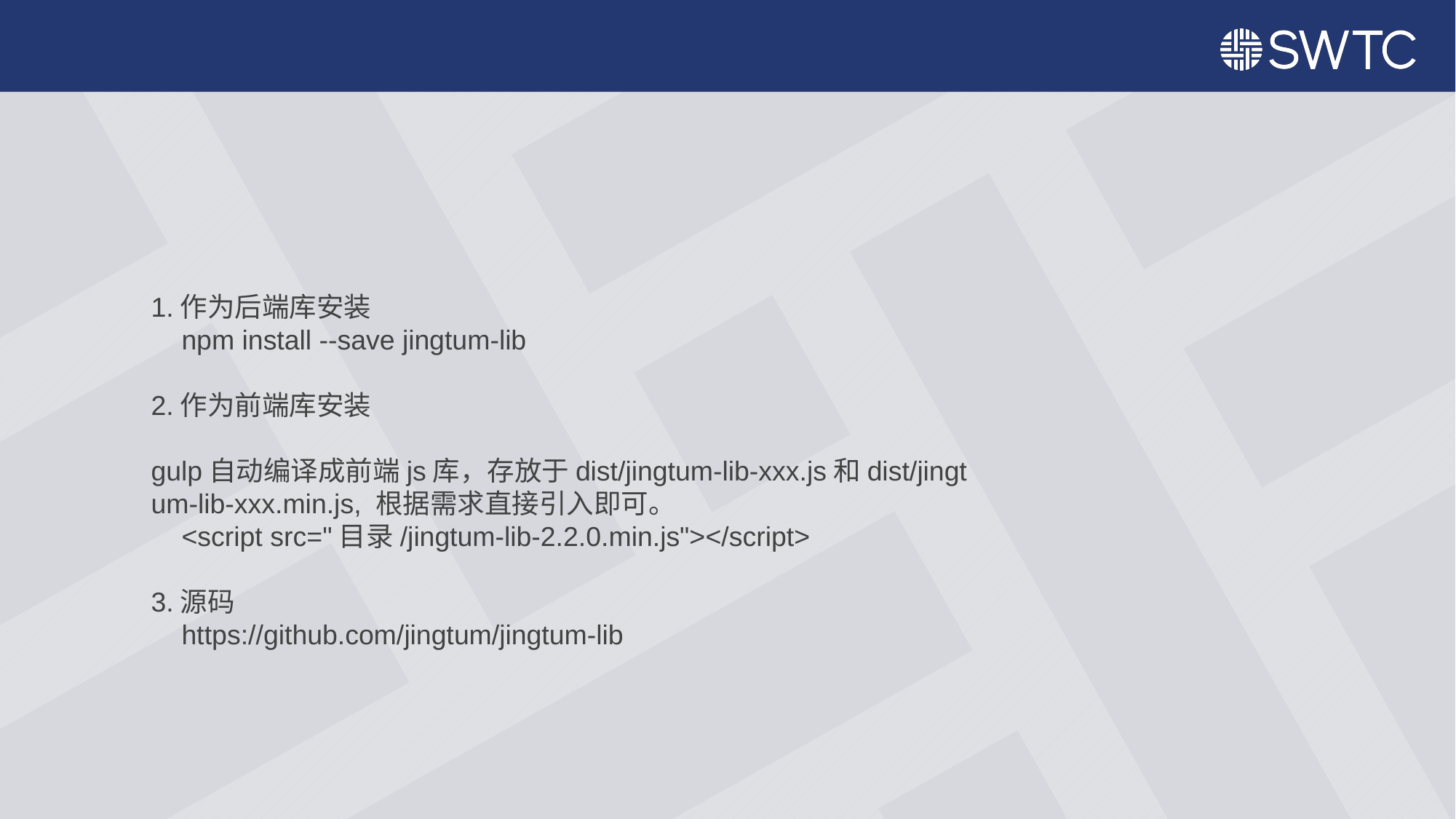

1.作为后端库安装
    npm install --save jingtum-lib

2.作为前端库安装
    gulp自动编译成前端js库，存放于dist/jingtum-lib-xxx.js和dist/jingtum-lib-xxx.min.js, 根据需求直接引入即可。
    <script src="目录/jingtum-lib-2.2.0.min.js"></script>

3.源码
    https://github.com/jingtum/jingtum-lib